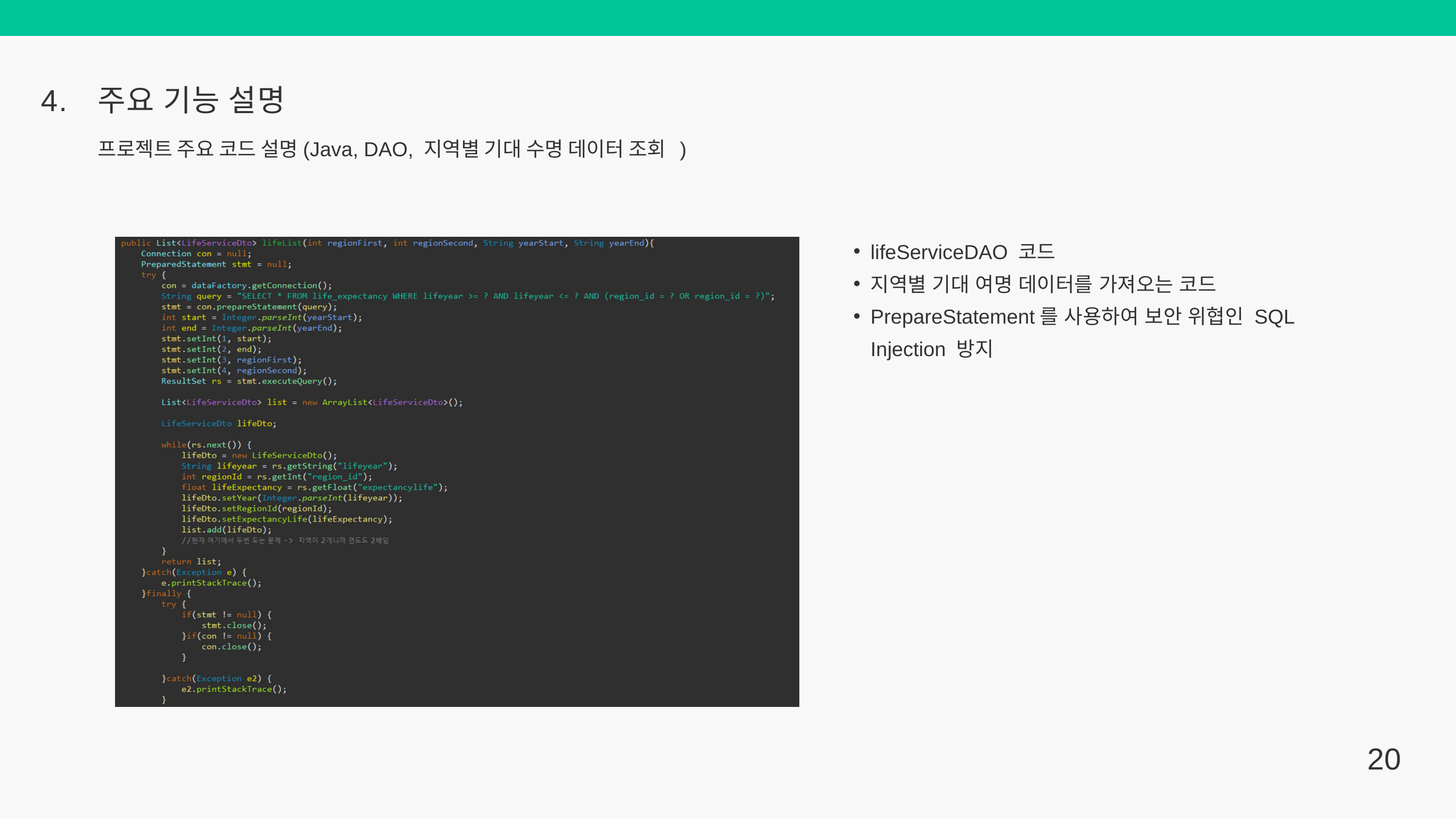

4.
주요 기능 설명
프로젝트 주요 코드 설명(Java, DAO, 지역별 기대 수명 데이터 조회  )
lifeServiceDAO 코드
지역별 기대 여명 데이터를 가져오는 코드
PrepareStatement를 사용하여 보안 위협인 SQL Injection 방지

20